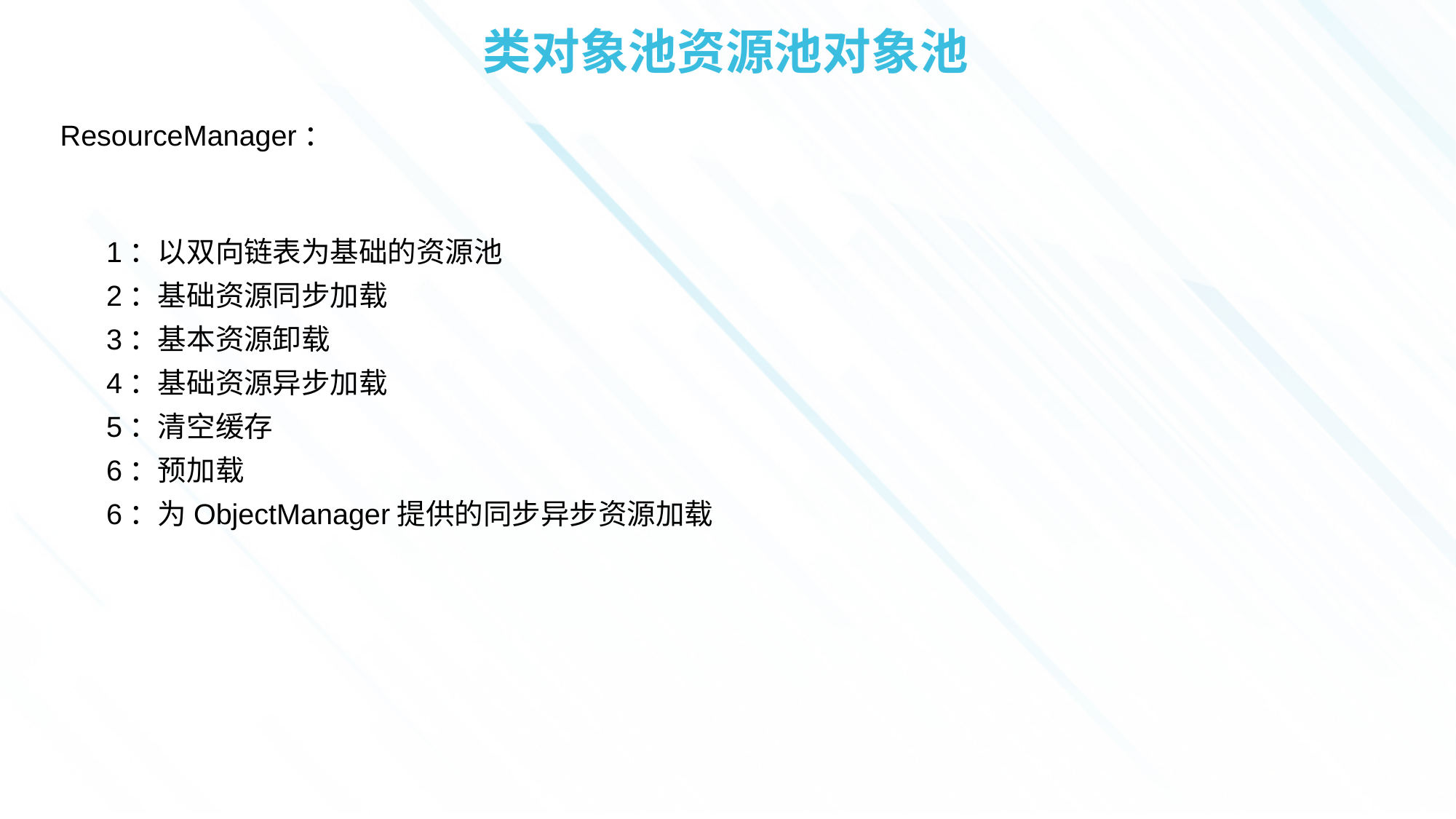

# 类对象池资源池对象池
ResourceManager：
1：以双向链表为基础的资源池
2：基础资源同步加载
3：基本资源卸载
4：基础资源异步加载
5：清空缓存
6：预加载
6：为ObjectManager提供的同步异步资源加载